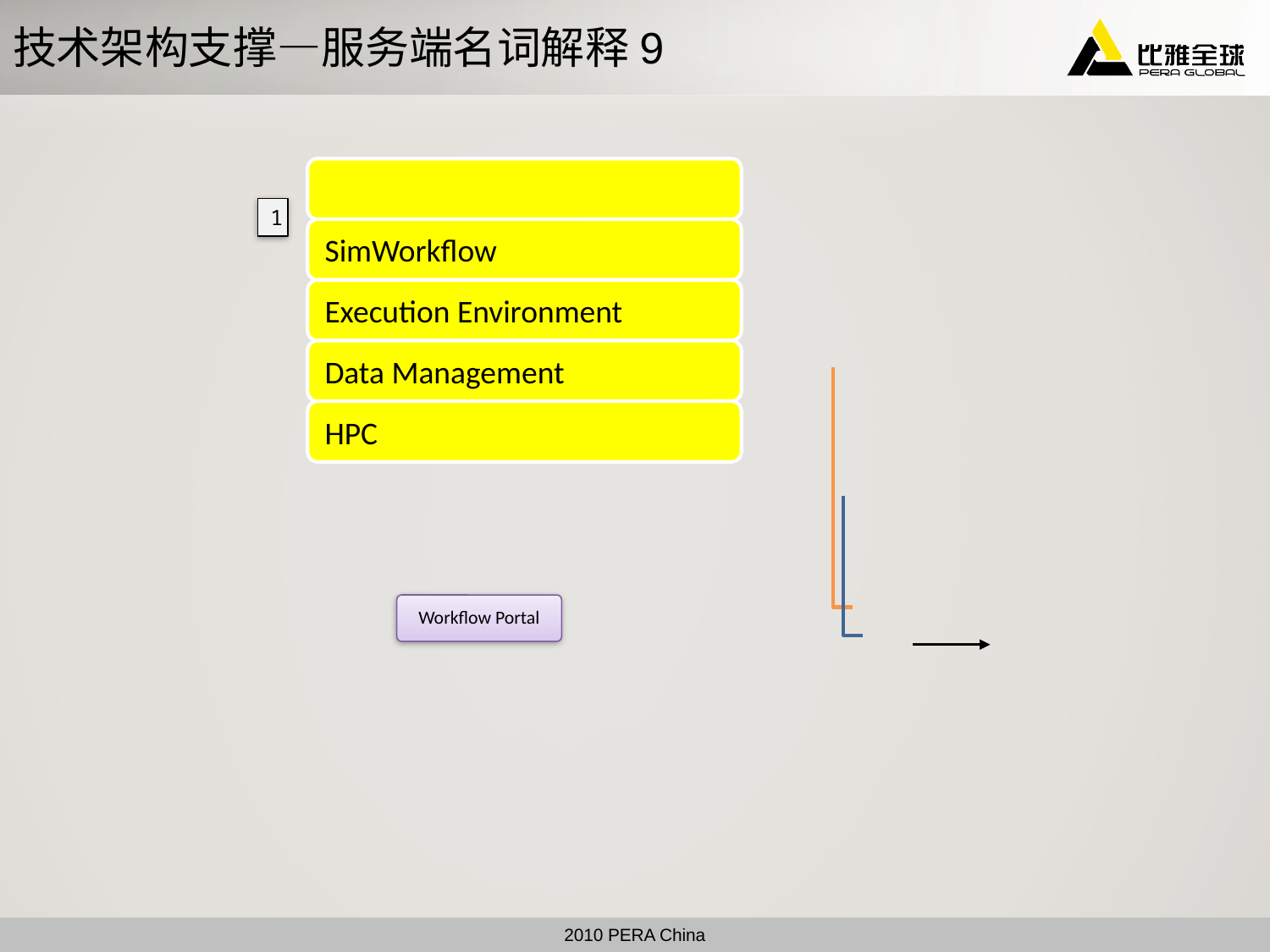

# 技术架构支撑—服务端名词解释9
SimWorkflow
Data Management
HPC
Execution Environment
1

Workflow Portal